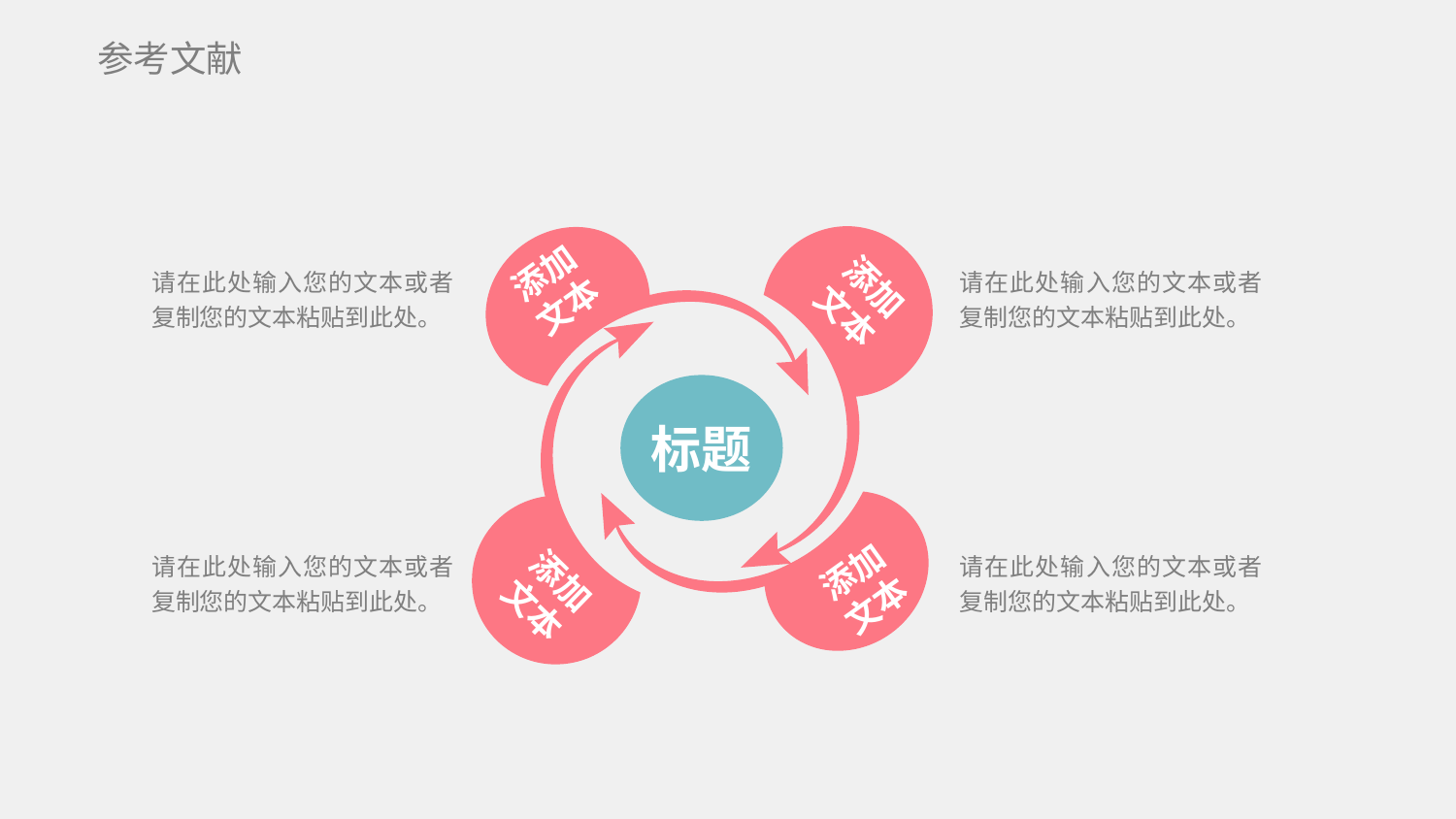

参考文献

请在此处输入您的文本或者复制您的文本粘贴到此处。
请在此处输入您的文本或者复制您的文本粘贴到此处。

添加
文本
添加
文本

标题

请在此处输入您的文本或者复制您的文本粘贴到此处。
请在此处输入您的文本或者复制您的文本粘贴到此处。
添加
文本
添加
文本